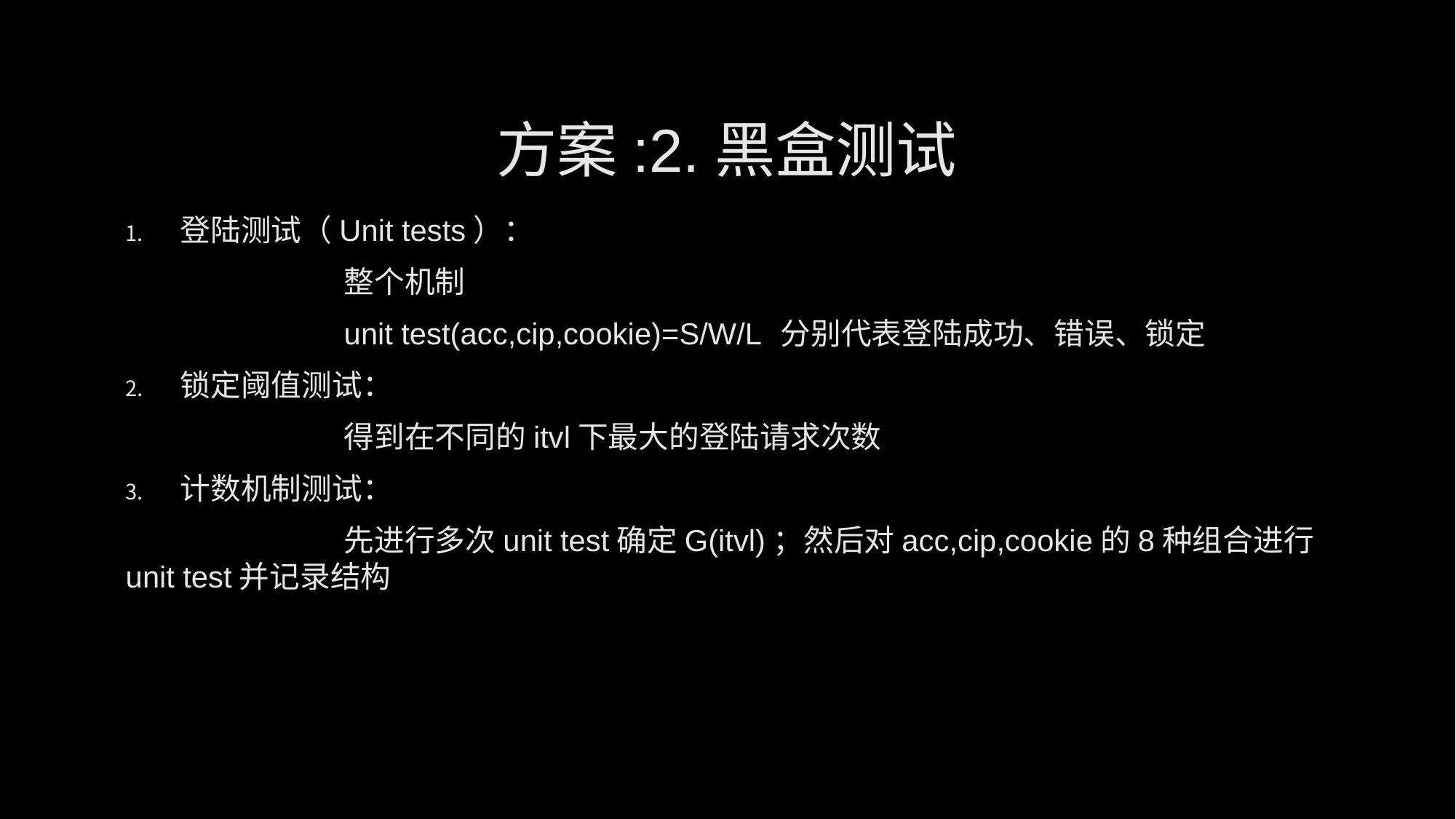

# 方案:2.黑盒测试
登陆测试（Unit tests）：
		整个机制
		unit test(acc,cip,cookie)=S/W/L	分别代表登陆成功、错误、锁定
锁定阈值测试：
		得到在不同的itvl下最大的登陆请求次数
计数机制测试：
		先进行多次unit test确定G(itvl)；然后对acc,cip,cookie的8种组合进行unit test并记录结构